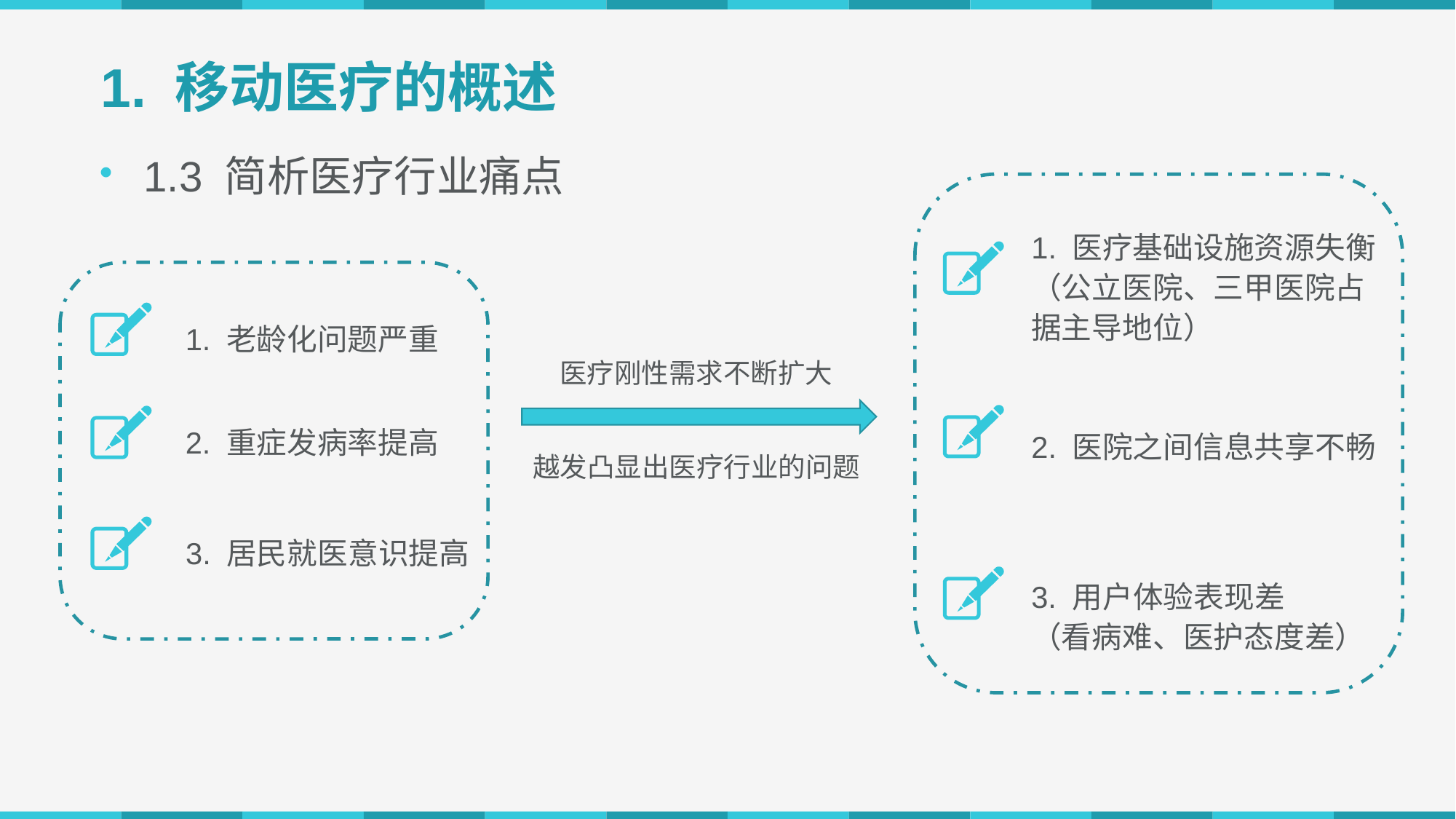

# 1. 移动医疗的概述
1.3 简析医疗行业痛点

1. 医疗基础设施资源失衡（公立医院、三甲医院占据主导地位）

2. 医院之间信息共享不畅
3. 用户体验表现差
（看病难、医护态度差）

1. 老龄化问题严重

2. 重症发病率提高

3. 居民就医意识提高

医疗刚性需求不断扩大

越发凸显出医疗行业的问题